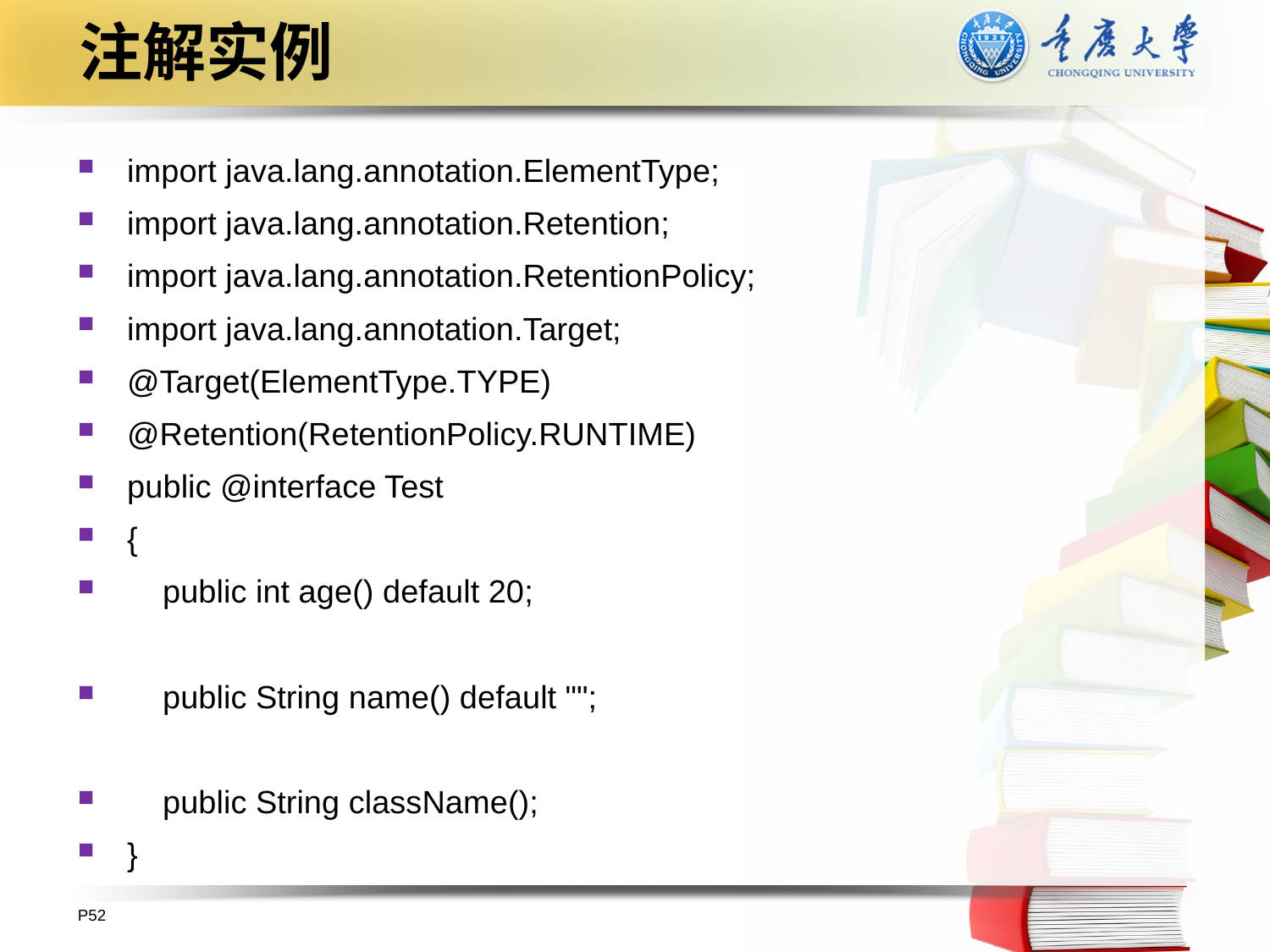

# 注解实例
import java.lang.annotation.ElementType;
import java.lang.annotation.Retention;
import java.lang.annotation.RetentionPolicy;
import java.lang.annotation.Target;
@Target(ElementType.TYPE)
@Retention(RetentionPolicy.RUNTIME)
public @interface Test
{
    public int age() default 20;

    public String name() default "";

    public String className();
}
P52